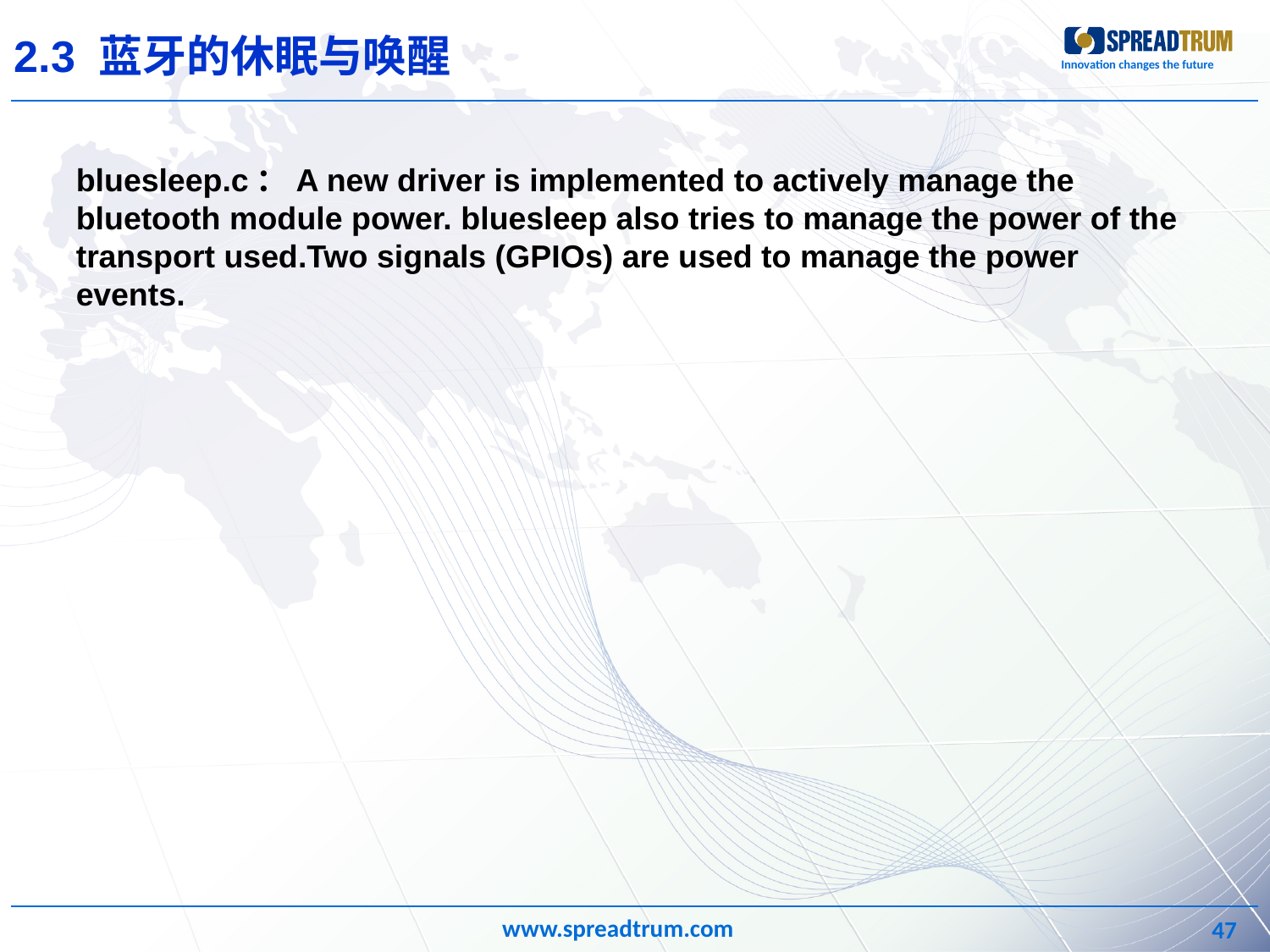

2.3 蓝牙的休眠与唤醒
bluesleep.c：A new driver is implemented to actively manage the bluetooth module power. bluesleep also tries to manage the power of the transport used.Two signals (GPIOs) are used to manage the power events.